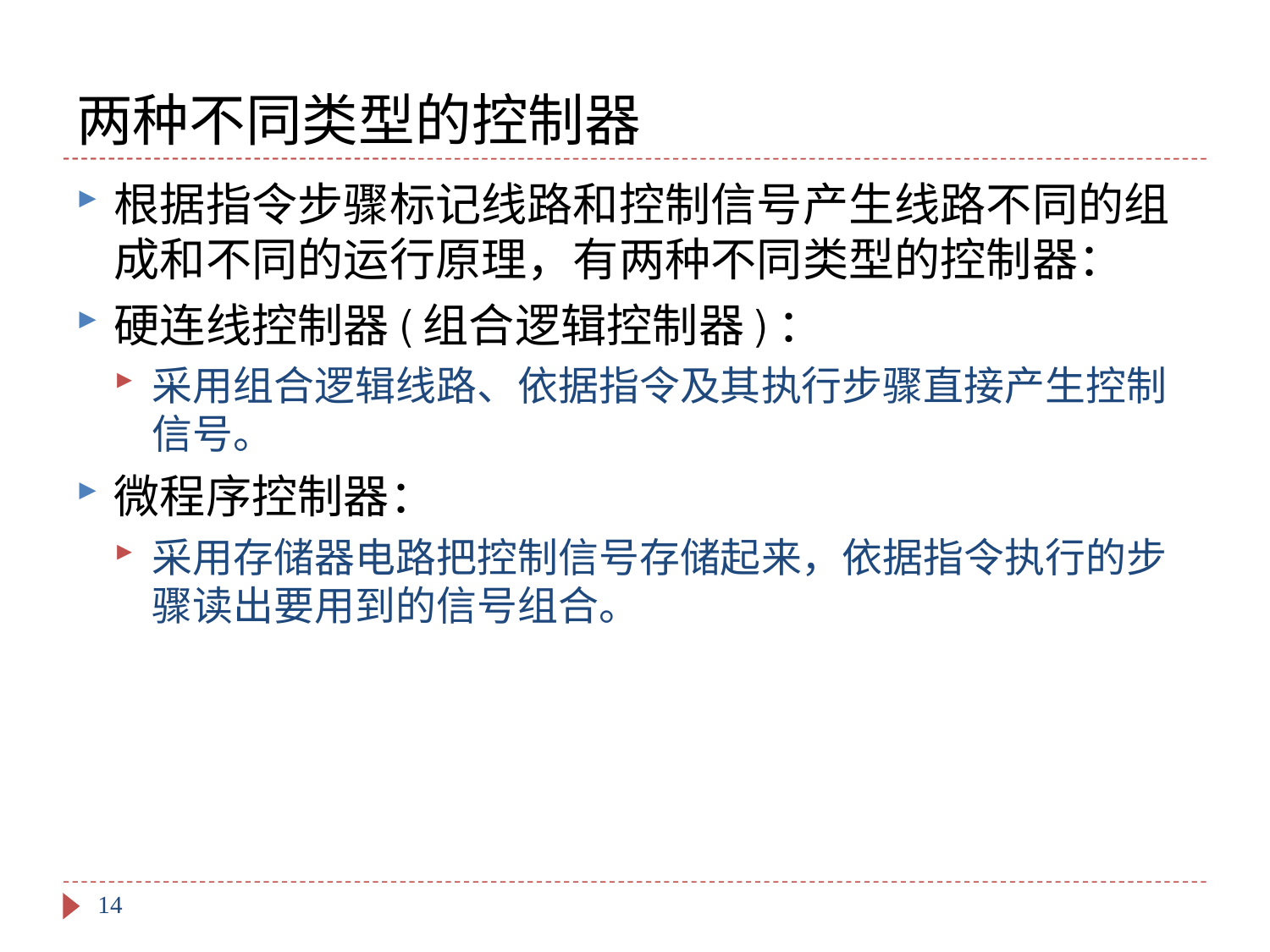

# 两种不同类型的控制器
根据指令步骤标记线路和控制信号产生线路不同的组成和不同的运行原理，有两种不同类型的控制器：
硬连线控制器(组合逻辑控制器)：
采用组合逻辑线路、依据指令及其执行步骤直接产生控制信号。
微程序控制器：
采用存储器电路把控制信号存储起来，依据指令执行的步骤读出要用到的信号组合。

14